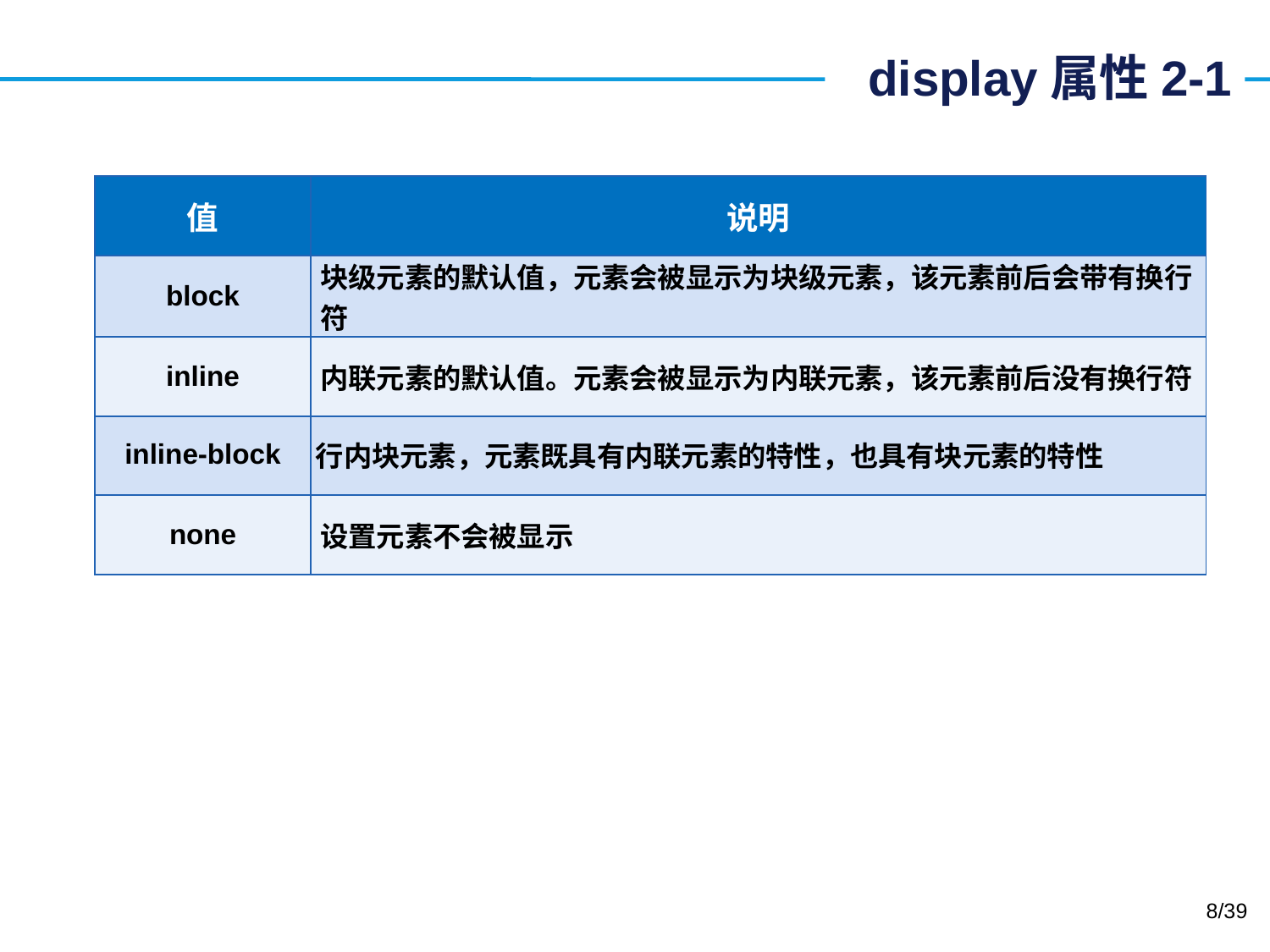

# display属性2-1

| 值 | 说明 |
| --- | --- |
| block | 块级元素的默认值，元素会被显示为块级元素，该元素前后会带有换行符 |
| inline | 内联元素的默认值。元素会被显示为内联元素，该元素前后没有换行符 |
| inline-block | 行内块元素，元素既具有内联元素的特性，也具有块元素的特性 |
| none | 设置元素不会被显示 |
8/39